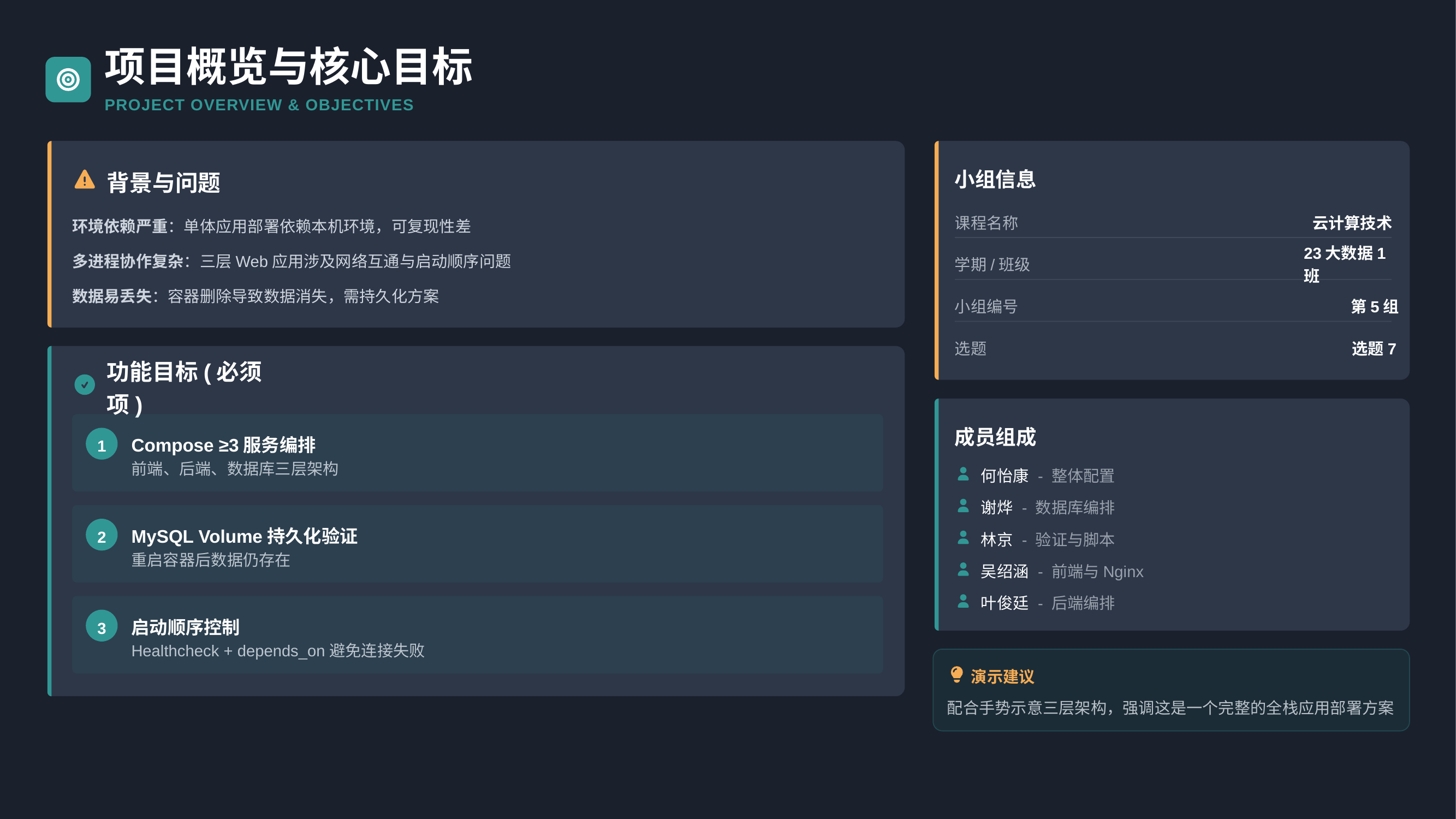

项目概览与核心目标

PROJECT OVERVIEW & OBJECTIVES

小组信息
背景与问题

课程名称
云计算技术
环境依赖严重：单体应用部署依赖本机环境，可复现性差

多进程协作复杂：三层Web应用涉及网络互通与启动顺序问题
学期/班级
23大数据1班

数据易丢失：容器删除导致数据消失，需持久化方案
小组编号
第5组

选题
选题7

功能目标(必须项)

成员组成
1

Compose ≥3服务编排
前端、后端、数据库三层架构
何怡康
- 整体配置

谢烨
- 数据库编排

2

MySQL Volume持久化验证
林京
- 验证与脚本

重启容器后数据仍存在
吴绍涵
- 前端与Nginx

叶俊廷
- 后端编排

3

启动顺序控制
Healthcheck + depends_on避免连接失败

演示建议

配合手势示意三层架构，强调这是一个完整的全栈应用部署方案